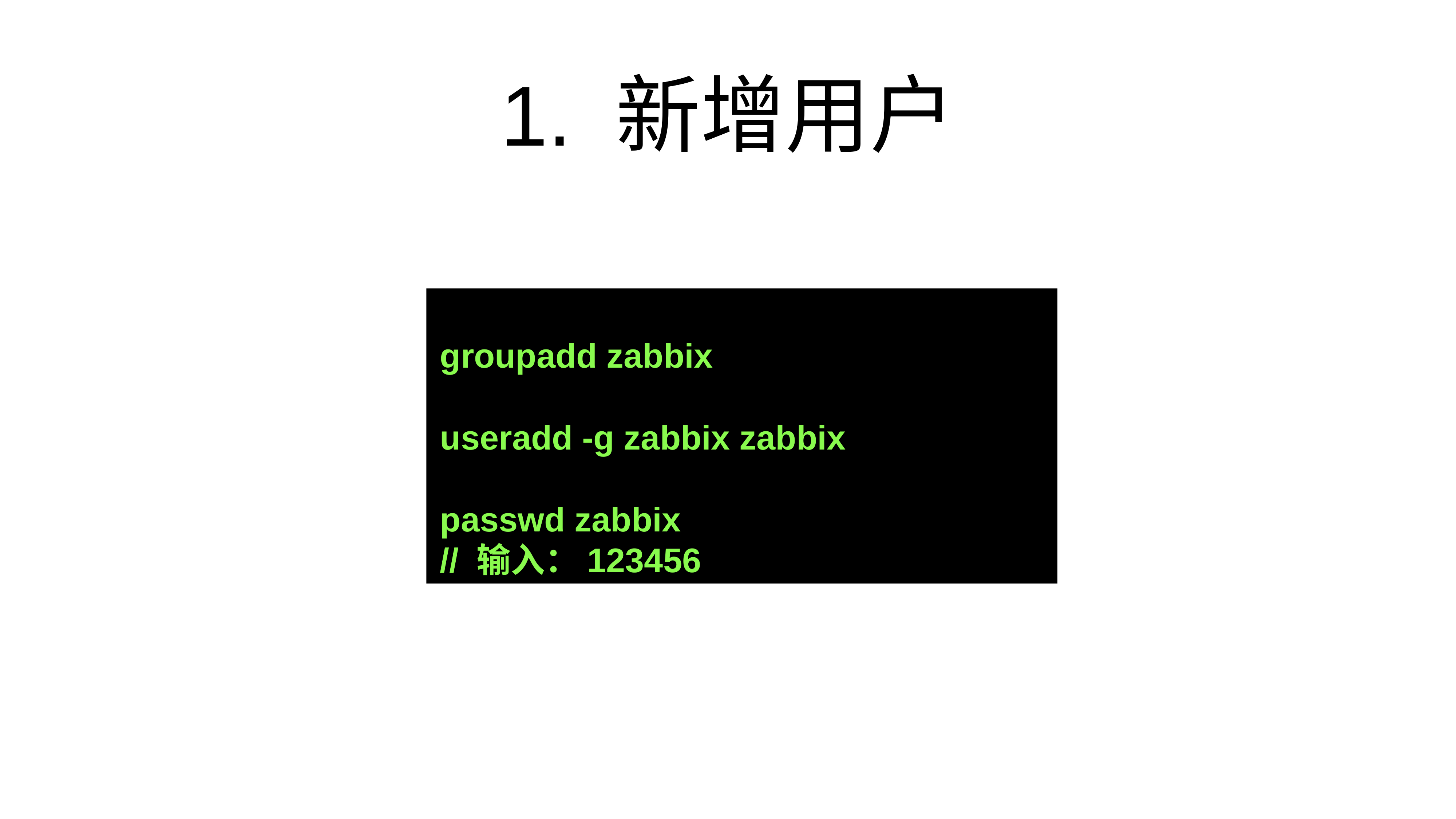

# 1. 新增用户

 groupadd zabbix

 useradd -g zabbix zabbix

 passwd zabbix
 // 输入：123456